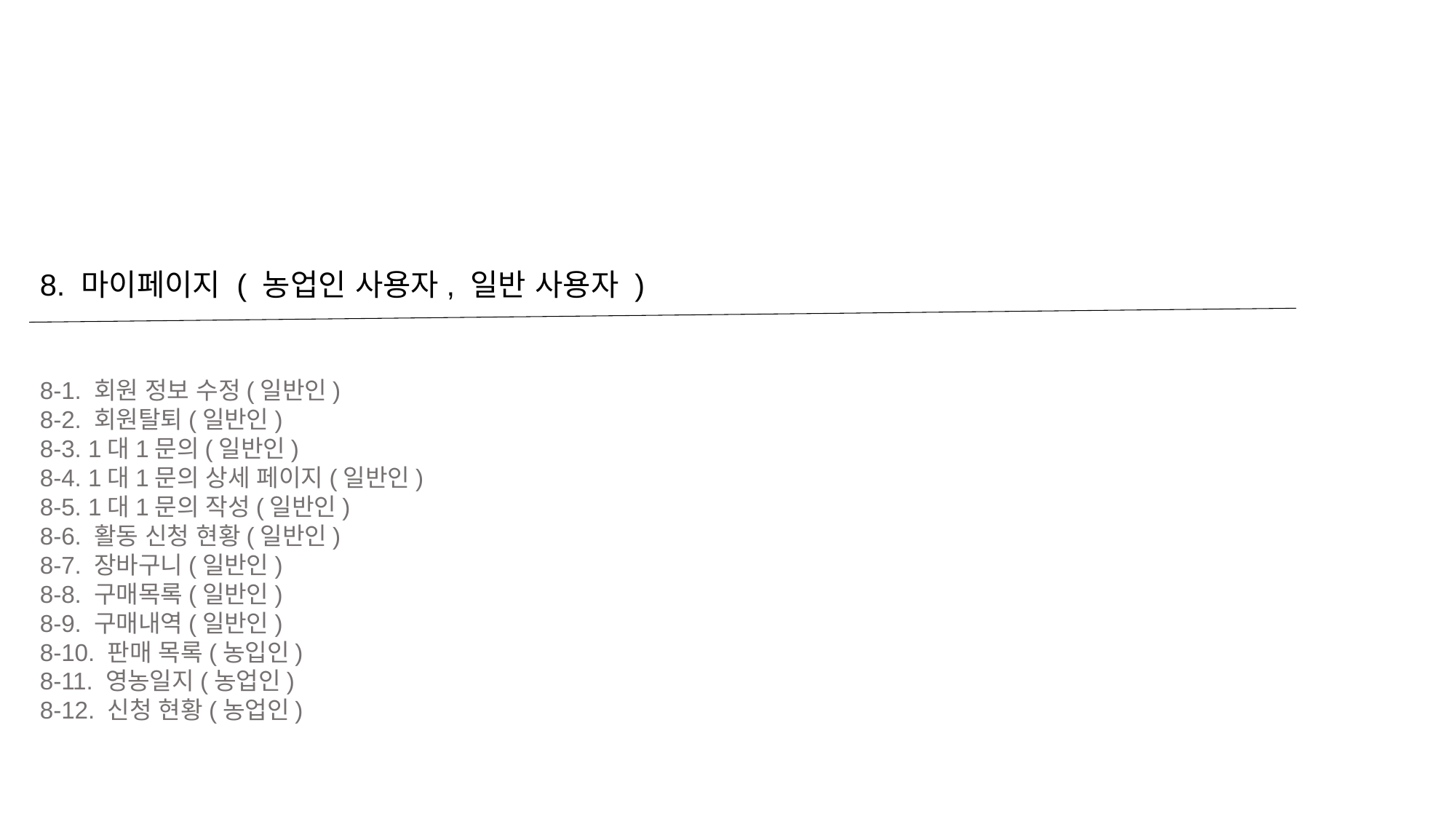

8. 마이페이지 ( 농업인 사용자, 일반 사용자 )
8-1. 회원 정보 수정(일반인)
8-2. 회원탈퇴(일반인)
8-3. 1대1문의(일반인)
8-4. 1대1문의 상세 페이지(일반인)
8-5. 1대1문의 작성(일반인)
8-6. 활동 신청 현황(일반인)
8-7. 장바구니(일반인)
8-8. 구매목록(일반인)
8-9. 구매내역(일반인)
8-10. 판매 목록(농입인)
8-11. 영농일지(농업인)
8-12. 신청 현황(농업인)